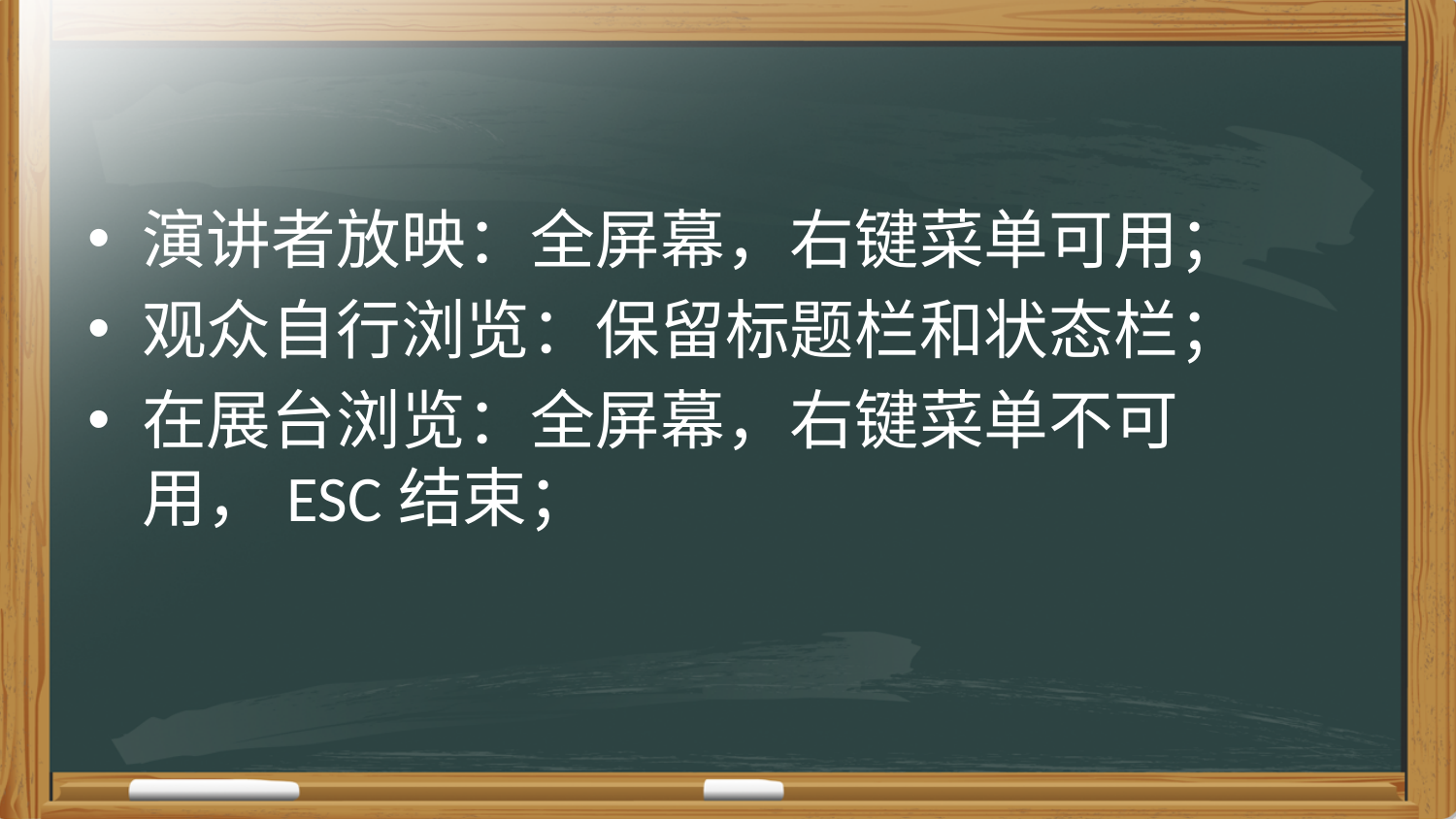

#
演讲者放映：全屏幕，右键菜单可用；
观众自行浏览：保留标题栏和状态栏；
在展台浏览：全屏幕，右键菜单不可用，ESC结束；